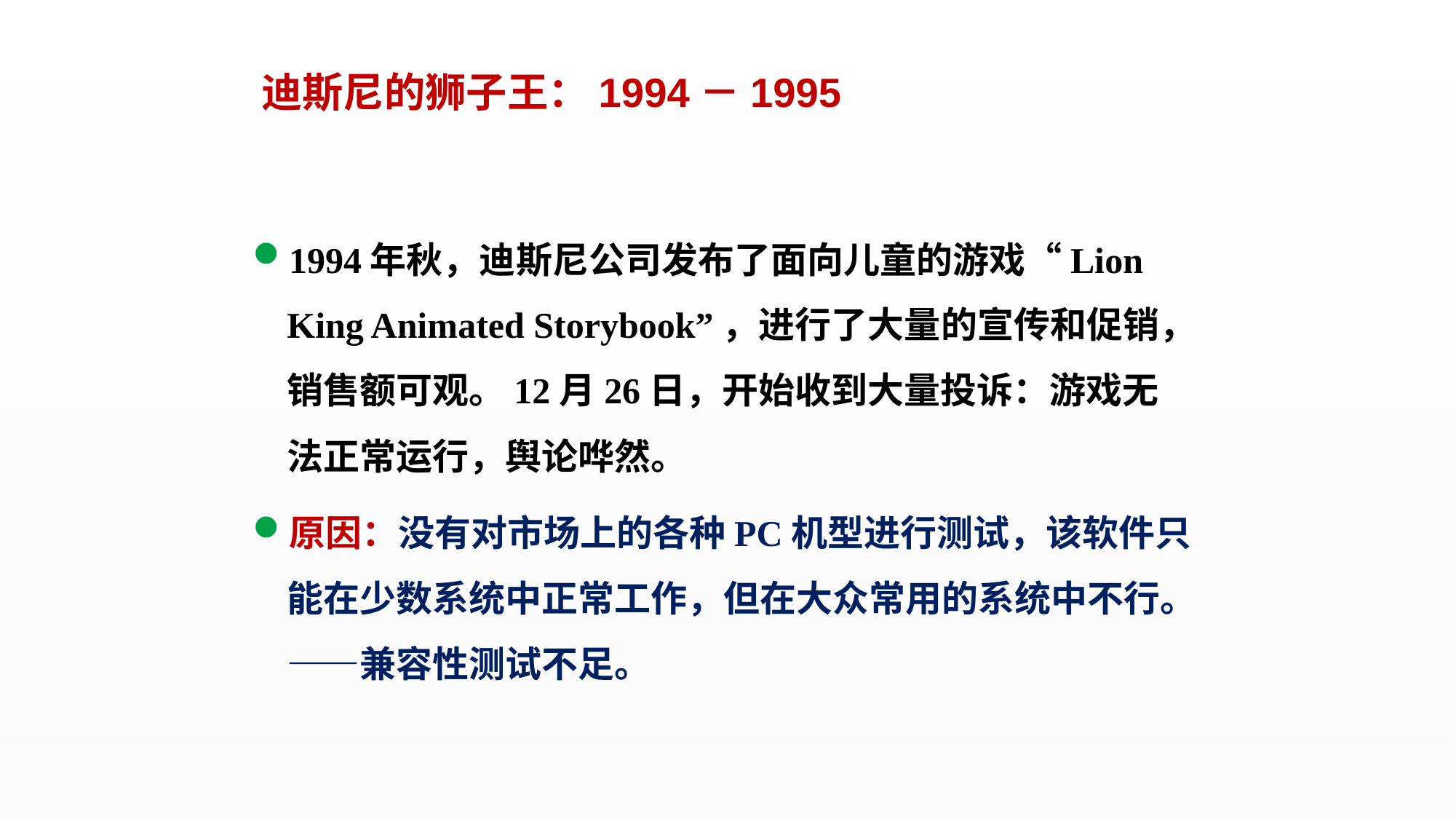

迪斯尼的狮子王：1994－1995
1994年秋，迪斯尼公司发布了面向儿童的游戏“Lion King Animated Storybook”，进行了大量的宣传和促销，销售额可观。12月26日，开始收到大量投诉：游戏无法正常运行，舆论哗然。
原因：没有对市场上的各种PC机型进行测试，该软件只能在少数系统中正常工作，但在大众常用的系统中不行。——兼容性测试不足。